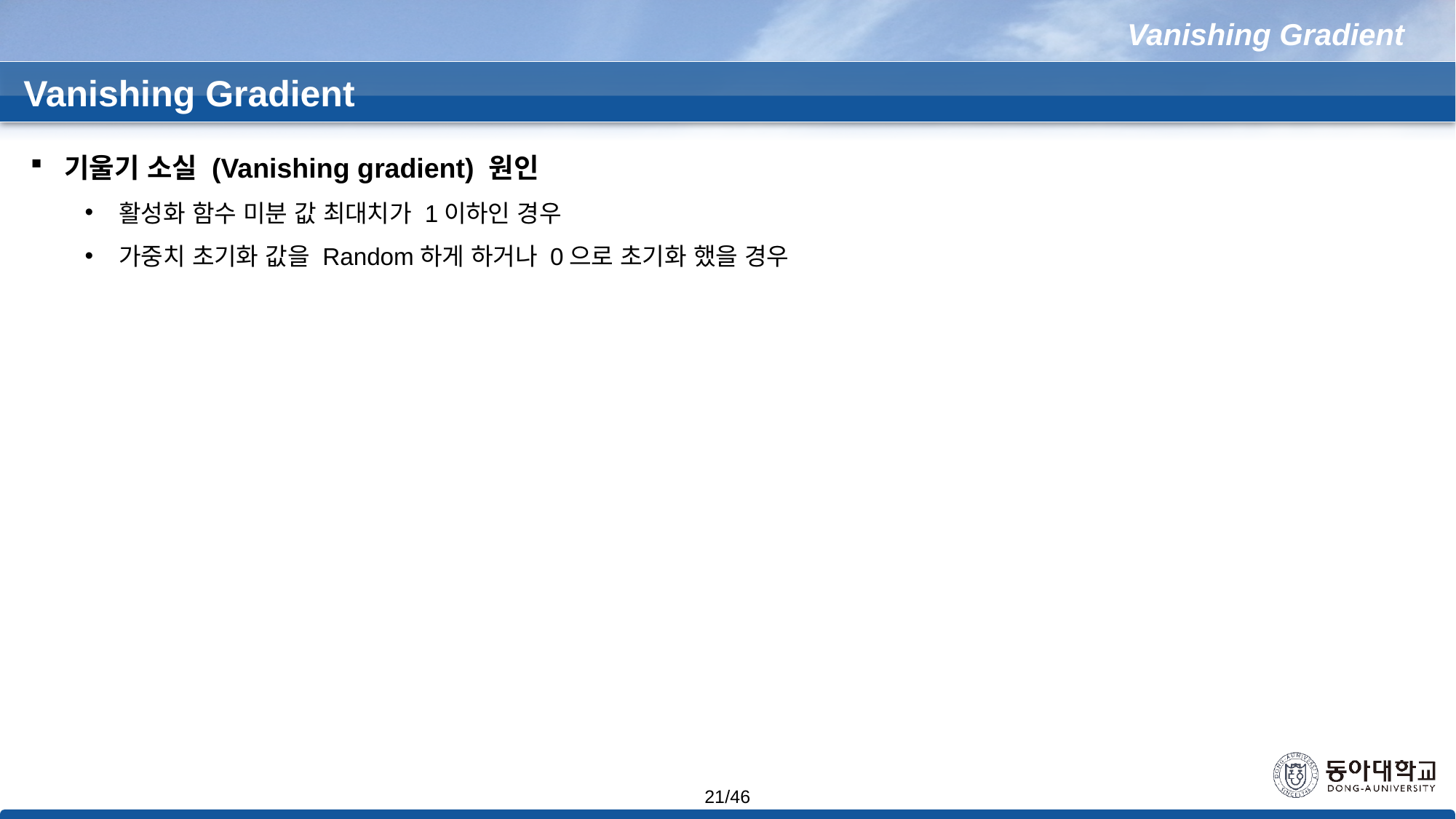

Vanishing Gradient
Vanishing Gradient
기울기 소실 (Vanishing gradient) 원인
활성화 함수 미분 값 최대치가 1이하인 경우
가중치 초기화 값을 Random하게 하거나 0으로 초기화 했을 경우